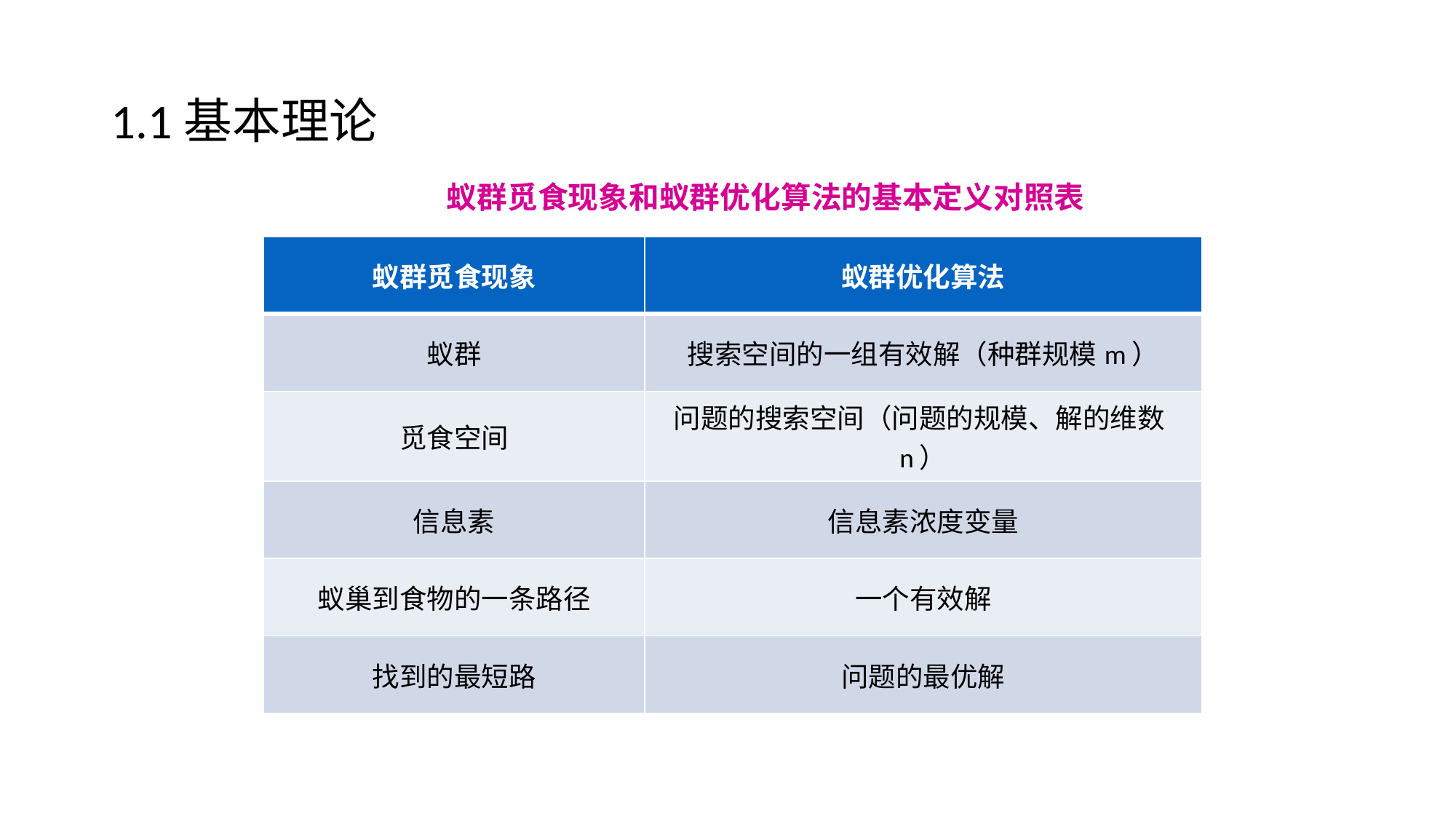

# 1.1基本理论
蚁群觅食现象和蚁群优化算法的基本定义对照表
| 蚁群觅食现象 | 蚁群优化算法 |
| --- | --- |
| 蚁群 | 搜索空间的一组有效解（种群规模m） |
| 觅食空间 | 问题的搜索空间（问题的规模、解的维数n） |
| 信息素 | 信息素浓度变量 |
| 蚁巢到食物的一条路径 | 一个有效解 |
| 找到的最短路 | 问题的最优解 |